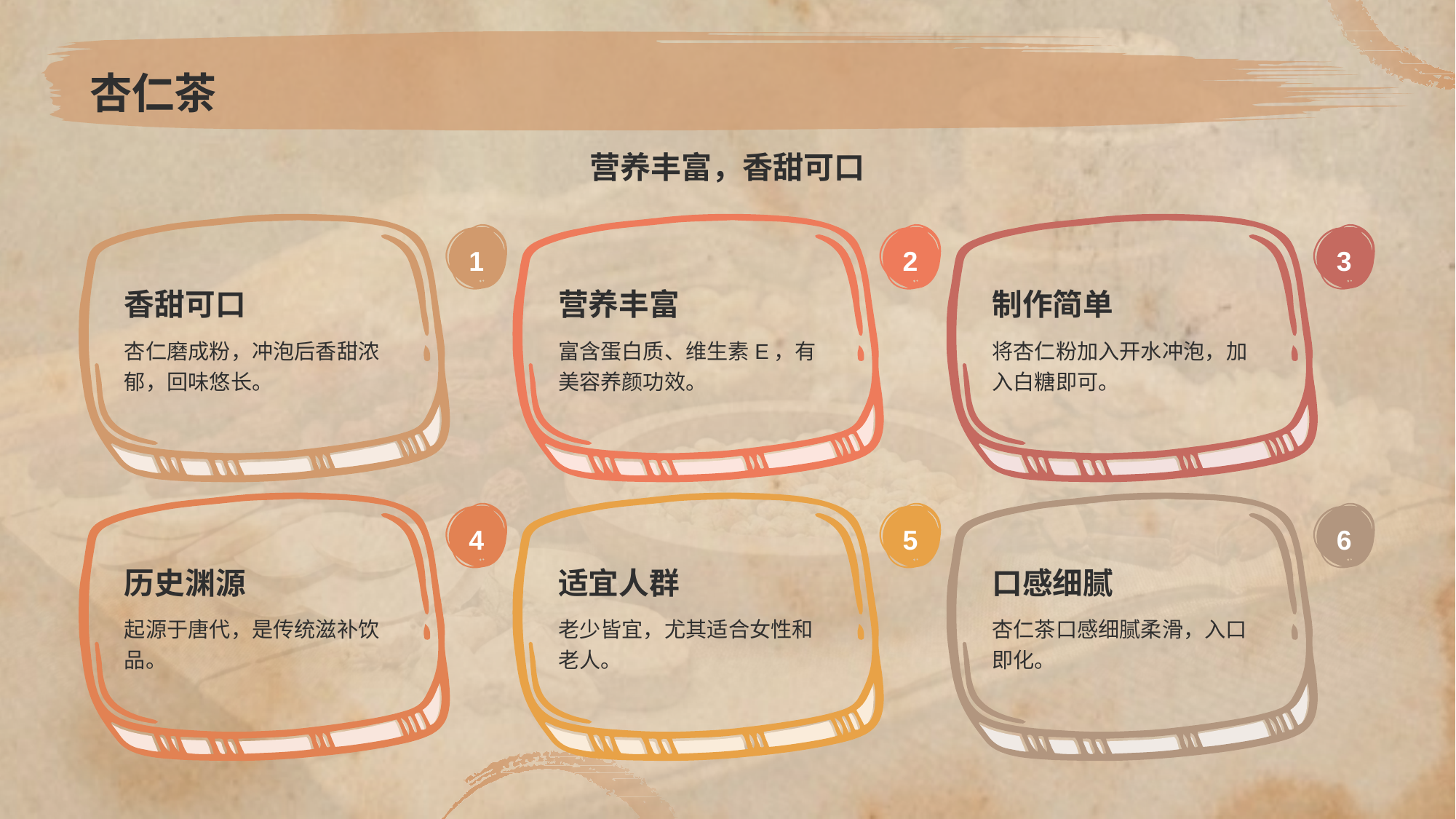

# 杏仁茶
营养丰富，香甜可口

1
香甜可口
杏仁磨成粉，冲泡后香甜浓郁，回味悠长。

2
营养丰富
富含蛋白质、维生素E，有美容养颜功效。

3
制作简单
将杏仁粉加入开水冲泡，加入白糖即可。

4
历史渊源
起源于唐代，是传统滋补饮品。

5
适宜人群
老少皆宜，尤其适合女性和老人。

6
口感细腻
杏仁茶口感细腻柔滑，入口即化。